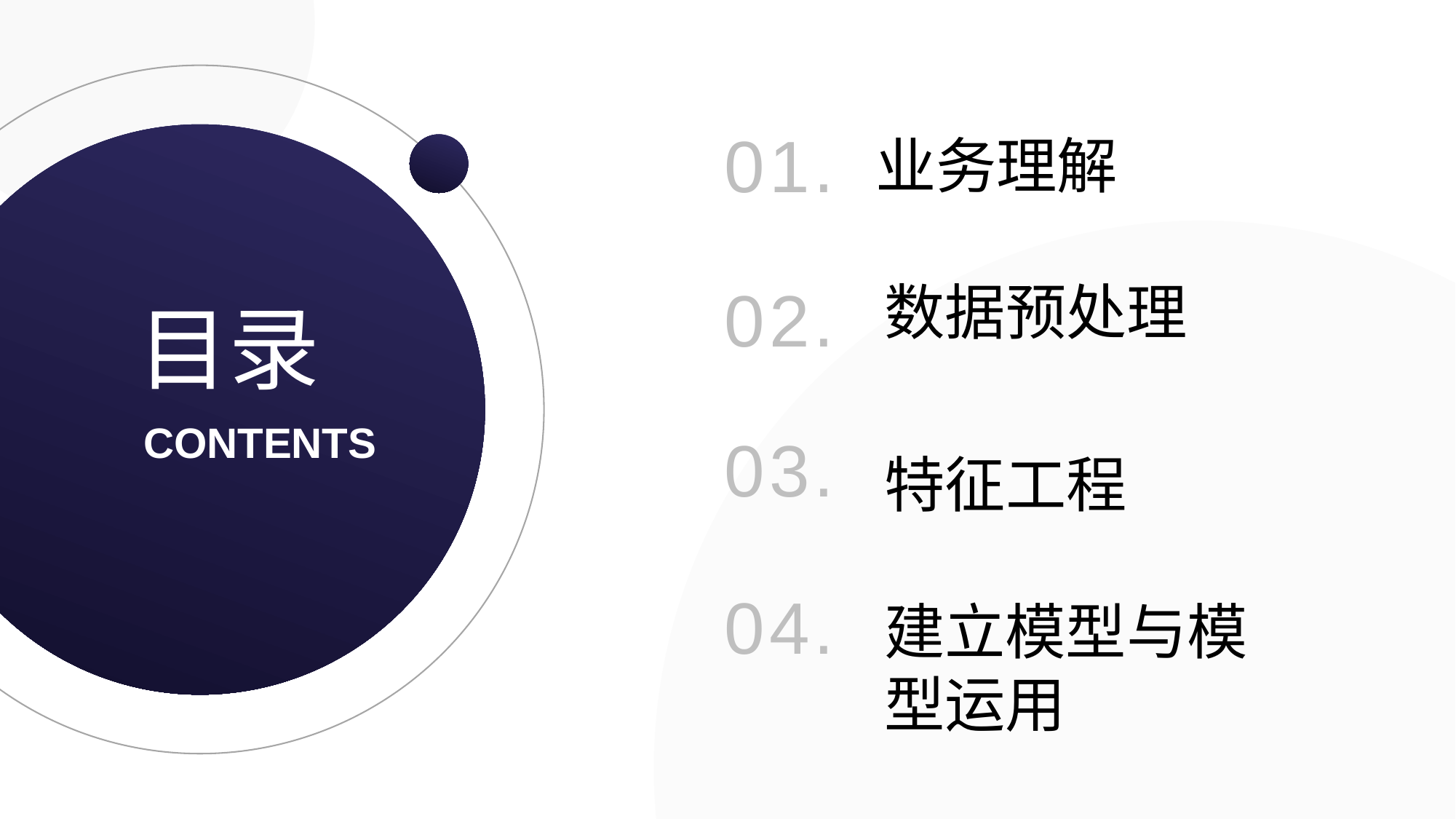

01.
业务理解

目录

02.
数据预处理
CONTENTS
03.
特征工程
04.
建立模型与模型运用